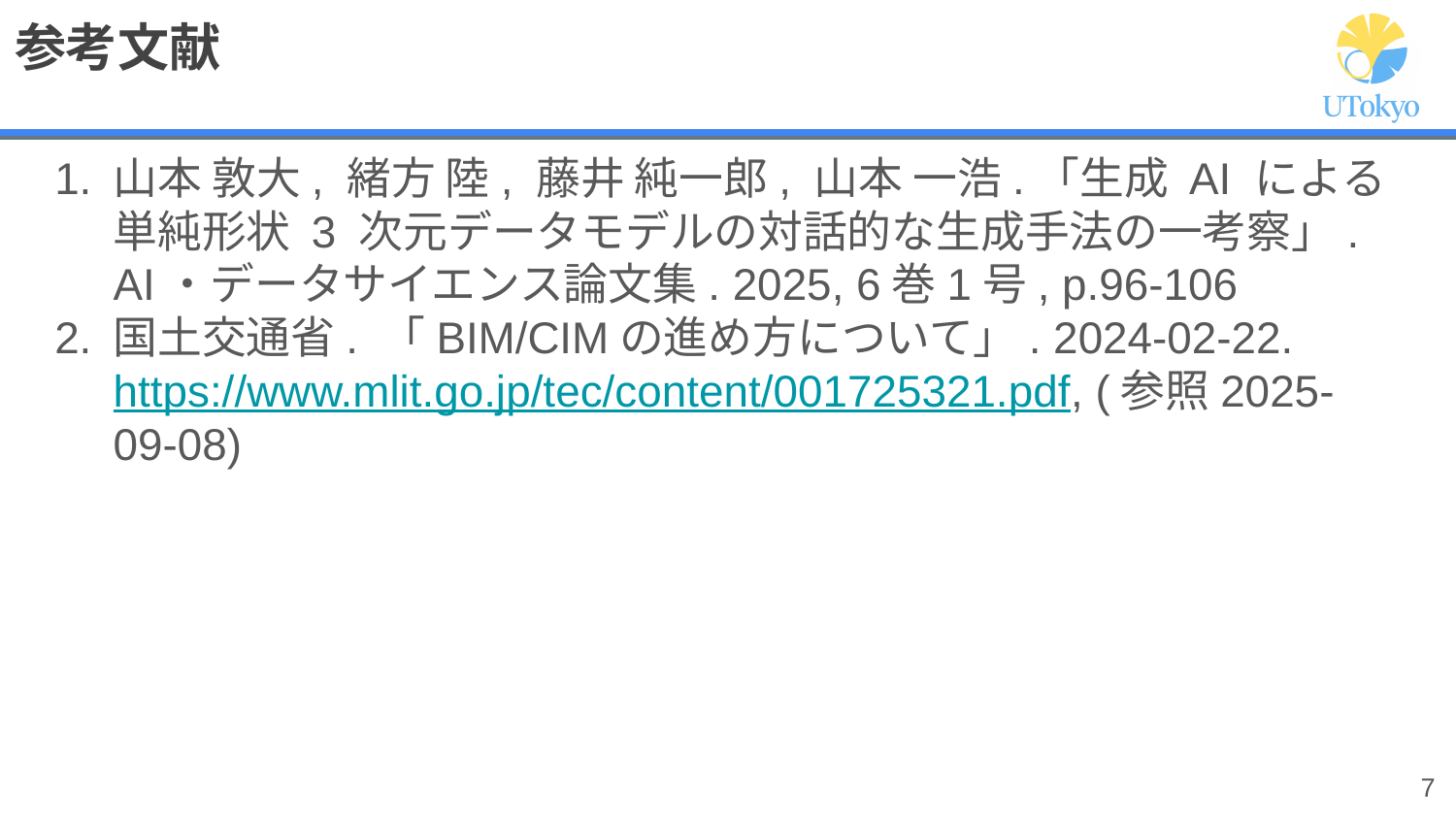

# 参考文献

山本 敦大, 緒方 陸, 藤井 純一郎, 山本 一浩.「生成 AI による単純形状 3 次元データモデルの対話的な生成手法の一考察」. AI・データサイエンス論文集. 2025, 6巻1号, p.96-106
国土交通省. 「BIM/CIMの進め方について」. 2024-02-22. https://www.mlit.go.jp/tec/content/001725321.pdf, (参照2025-09-08)
7